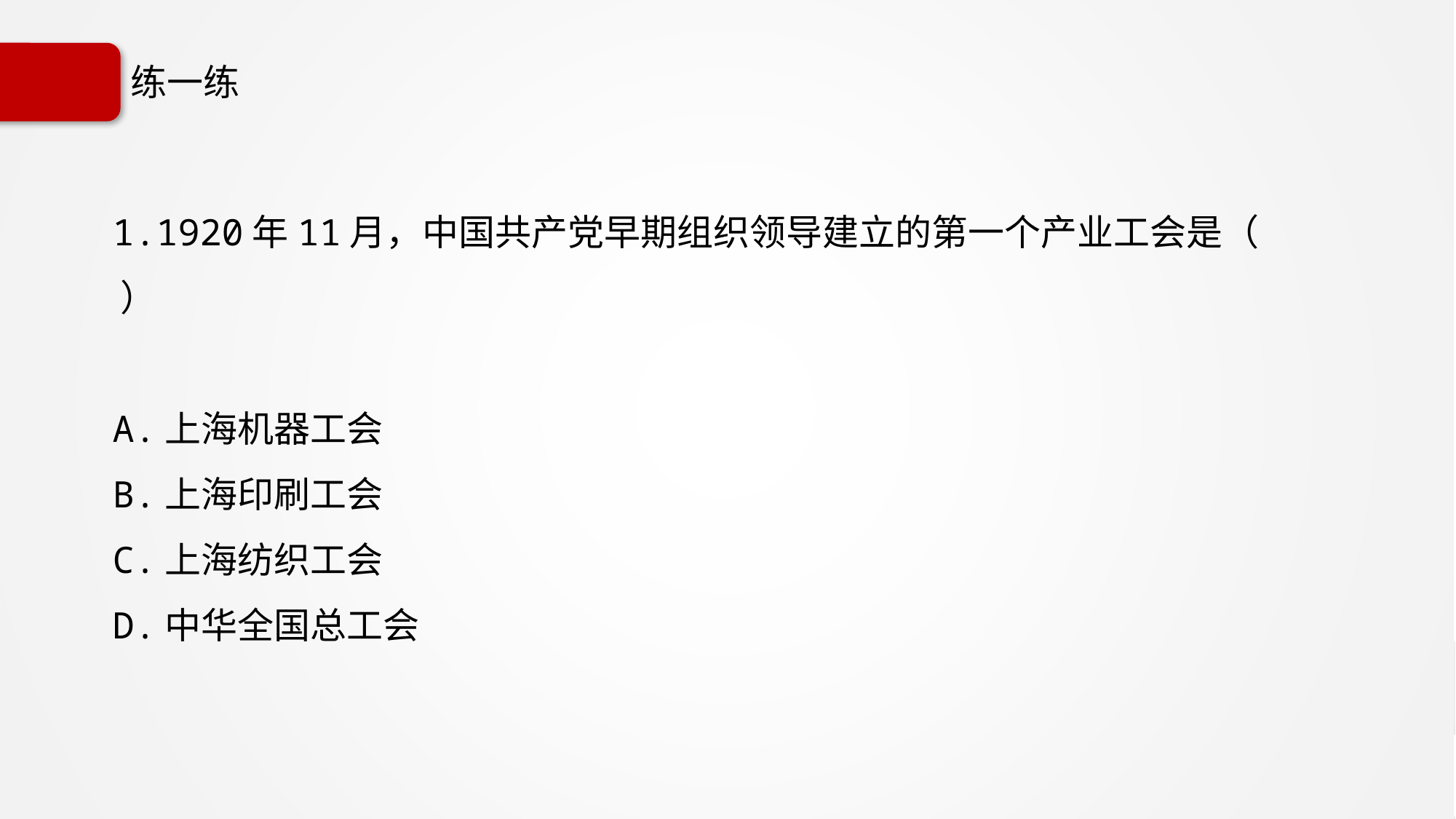

# 练一练
1.1920年11月，中国共产党早期组织领导建立的第一个产业工会是（       ）
A.上海机器工会
B.上海印刷工会
C.上海纺织工会
D.中华全国总工会